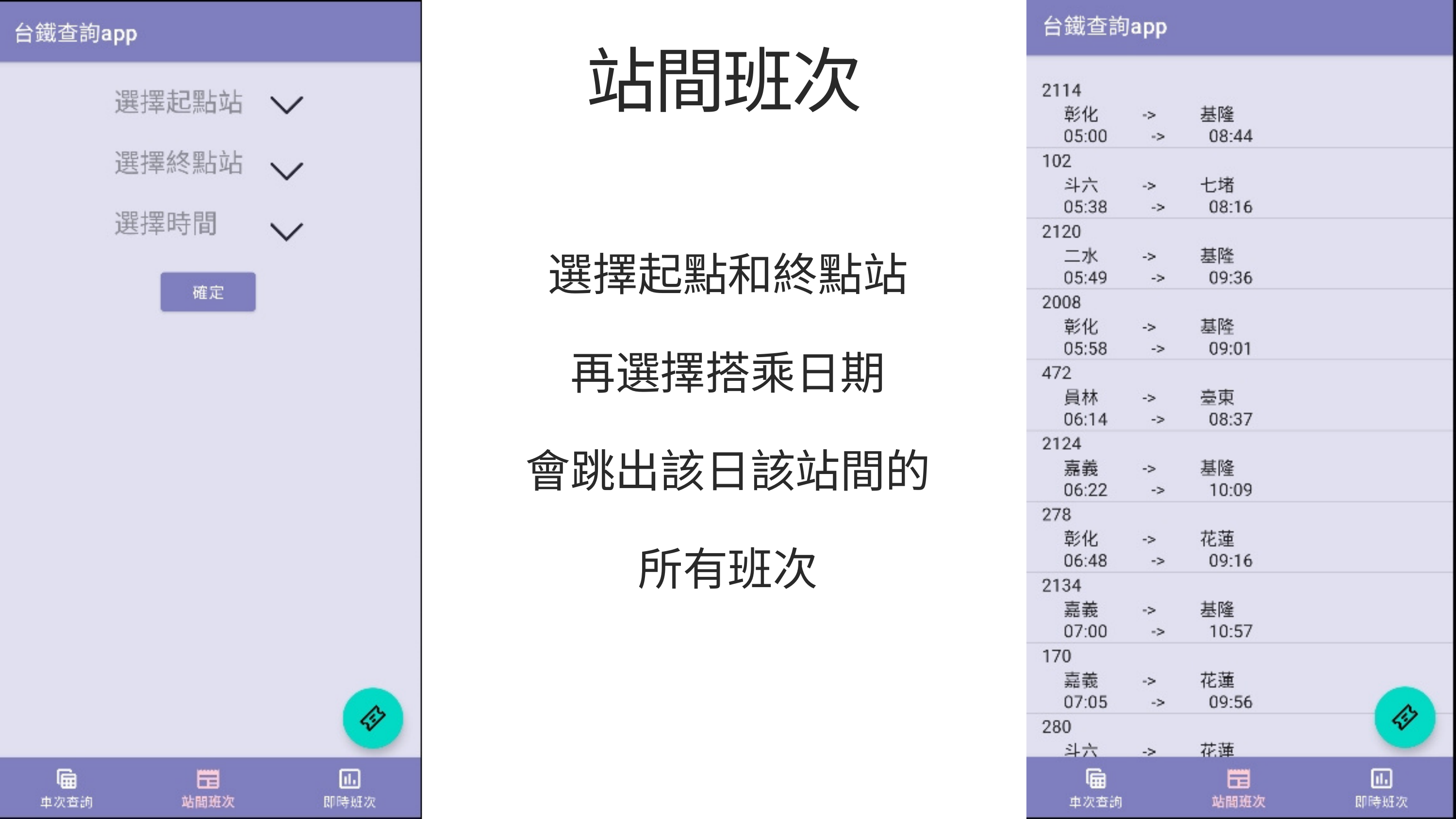

站間班次
選擇起點和終點站
再選擇搭乘日期
會跳出該日該站間的
所有班次